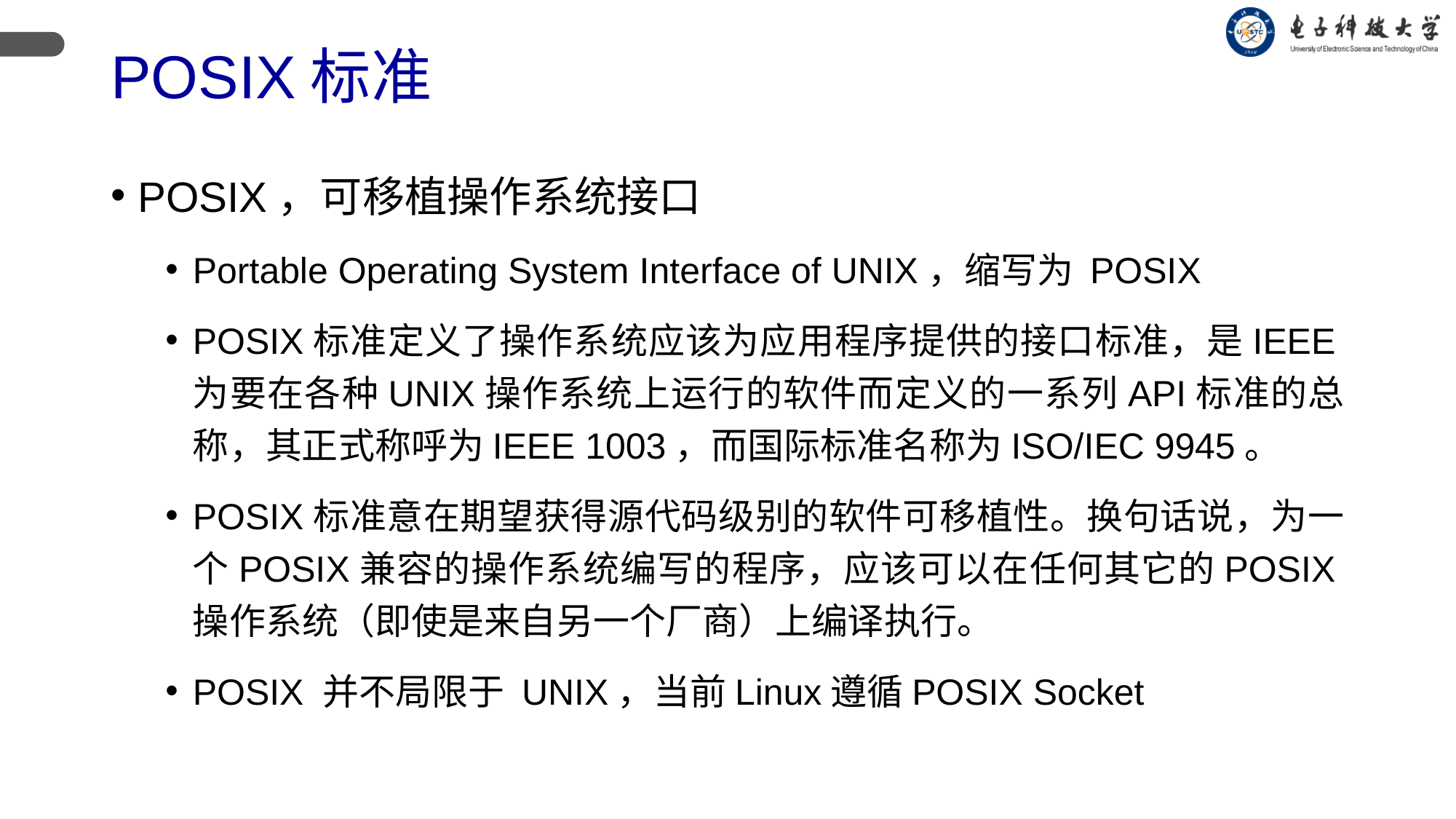

# POSIX标准
POSIX，可移植操作系统接口
Portable Operating System Interface of UNIX，缩写为 POSIX
POSIX标准定义了操作系统应该为应用程序提供的接口标准，是IEEE为要在各种UNIX操作系统上运行的软件而定义的一系列API标准的总称，其正式称呼为IEEE 1003，而国际标准名称为ISO/IEC 9945。
POSIX标准意在期望获得源代码级别的软件可移植性。换句话说，为一个POSIX兼容的操作系统编写的程序，应该可以在任何其它的POSIX操作系统（即使是来自另一个厂商）上编译执行。
POSIX 并不局限于 UNIX，当前Linux遵循POSIX Socket